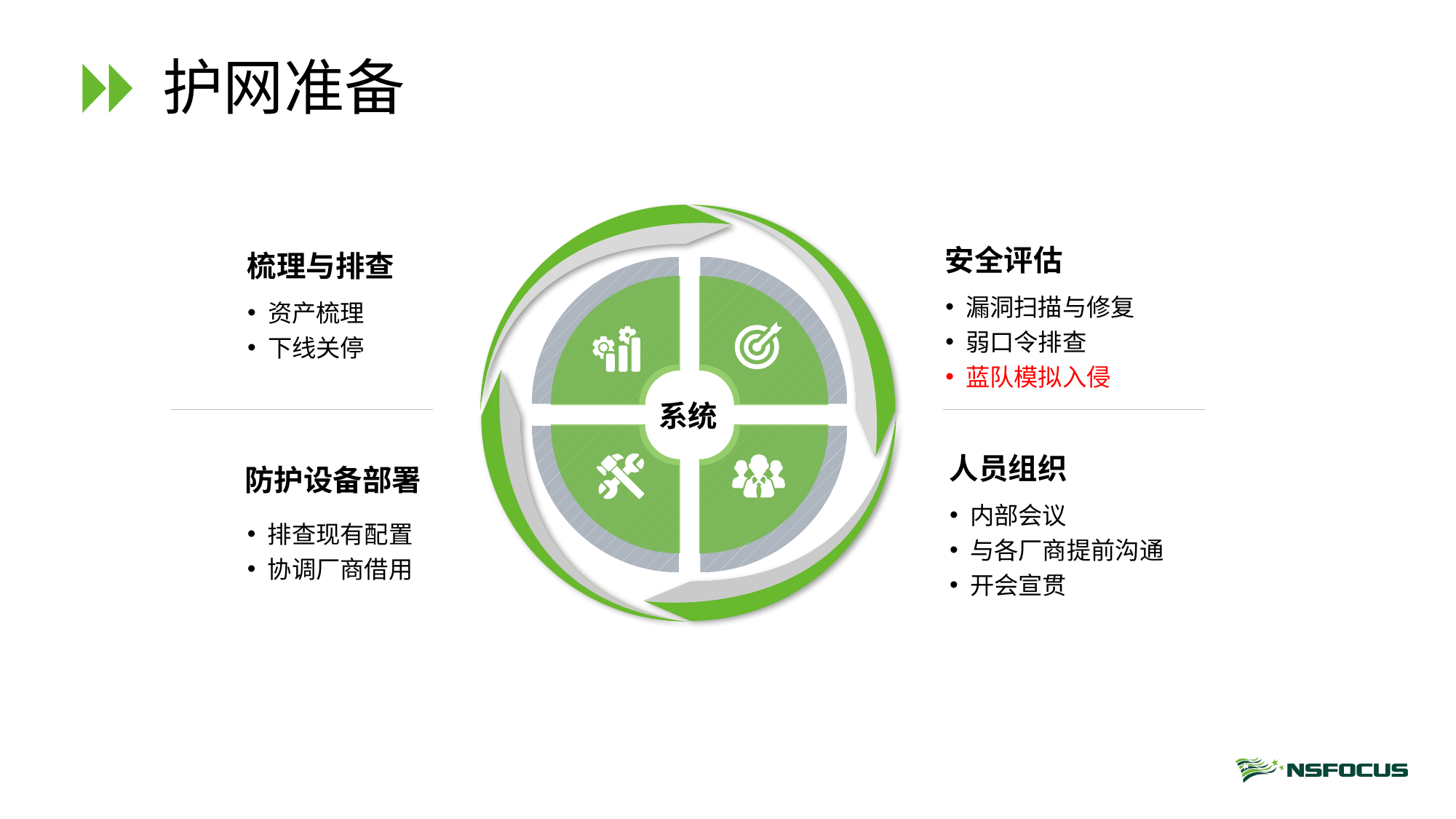

# 护网准备

梳理与排查
资产梳理
下线关停

系统

安全评估
漏洞扫描与修复
弱口令排查
蓝队模拟入侵
人员组织
防护设备部署
内部会议
与各厂商提前沟通
开会宣贯
排查现有配置
协调厂商借用